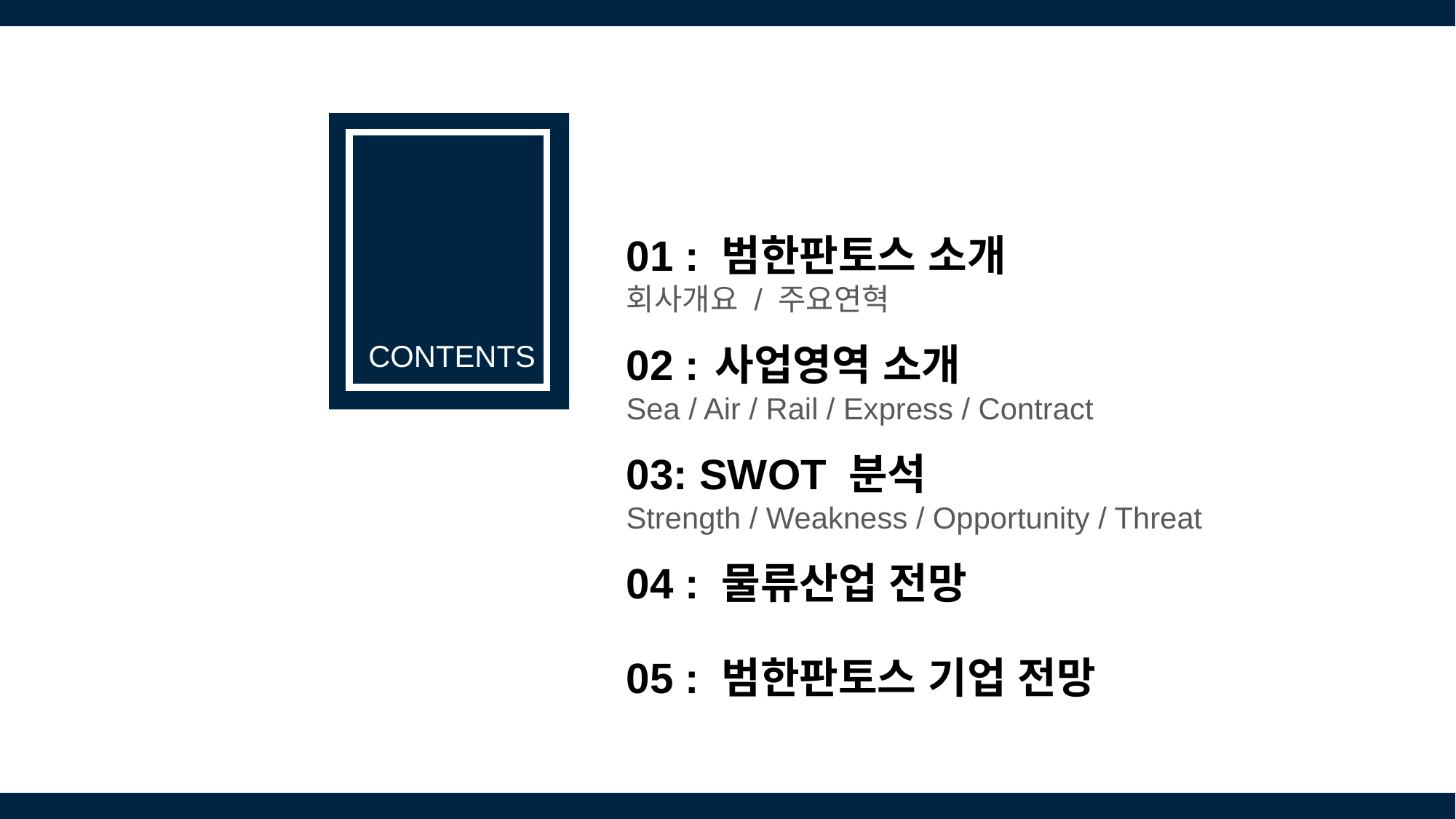

CONTENTS
01 : 범한판토스 소개
회사개요 / 주요연혁

02 : 사업영역 소개
Sea / Air / Rail / Express / Contract

03: SWOT 분석
Strength / Weakness / Opportunity / Threat

04 : 물류산업 전망

05 : 범한판토스 기업 전망